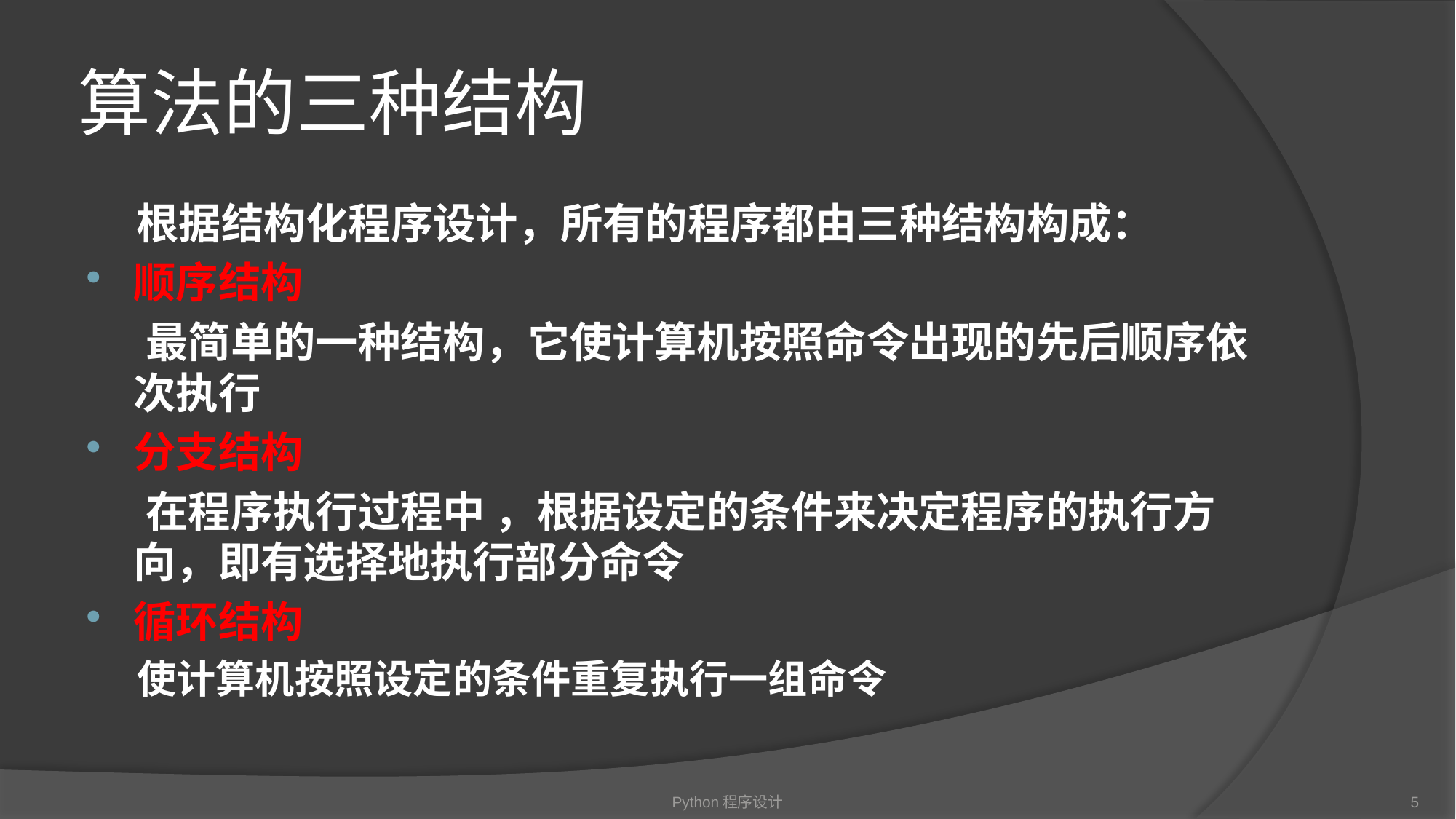

# 算法的三种结构
    根据结构化程序设计，所有的程序都由三种结构构成：
顺序结构
     最简单的一种结构，它使计算机按照命令出现的先后顺序依次执行
分支结构
     在程序执行过程中 ，根据设定的条件来决定程序的执行方向，即有选择地执行部分命令
循环结构
使计算机按照设定的条件重复执行一组命令

Python程序设计
5